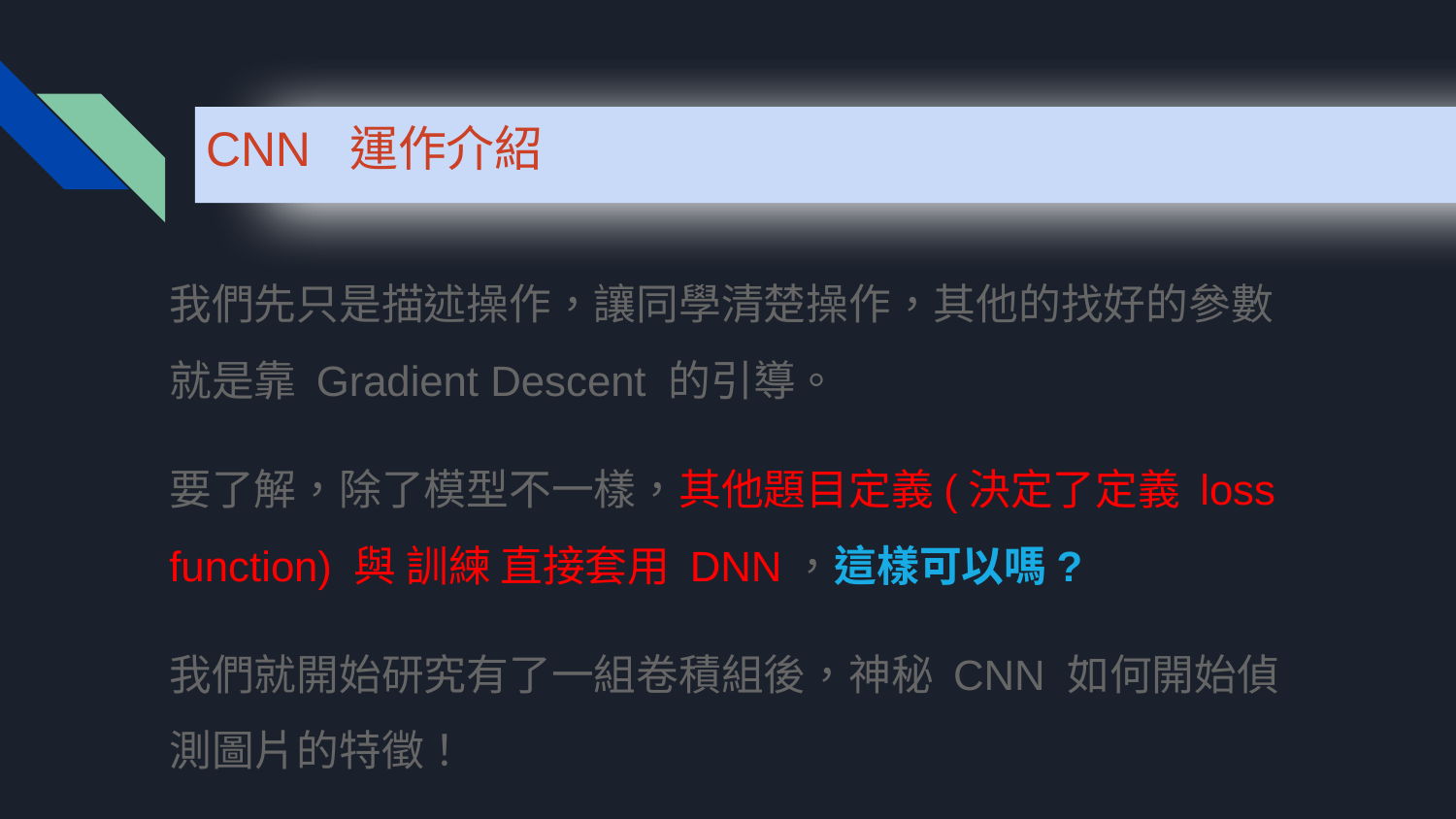

CNN  運作介紹
我們先只是描述操作，讓同學清楚操作，其他的找好的參數就是靠 Gradient Descent 的引導。
要了解，除了模型不一樣，其他題目定義(決定了定義 loss function) 與 訓練 直接套用 DNN，這樣可以嗎?
我們就開始研究有了一組卷積組後，神秘 CNN 如何開始偵測圖片的特徵！